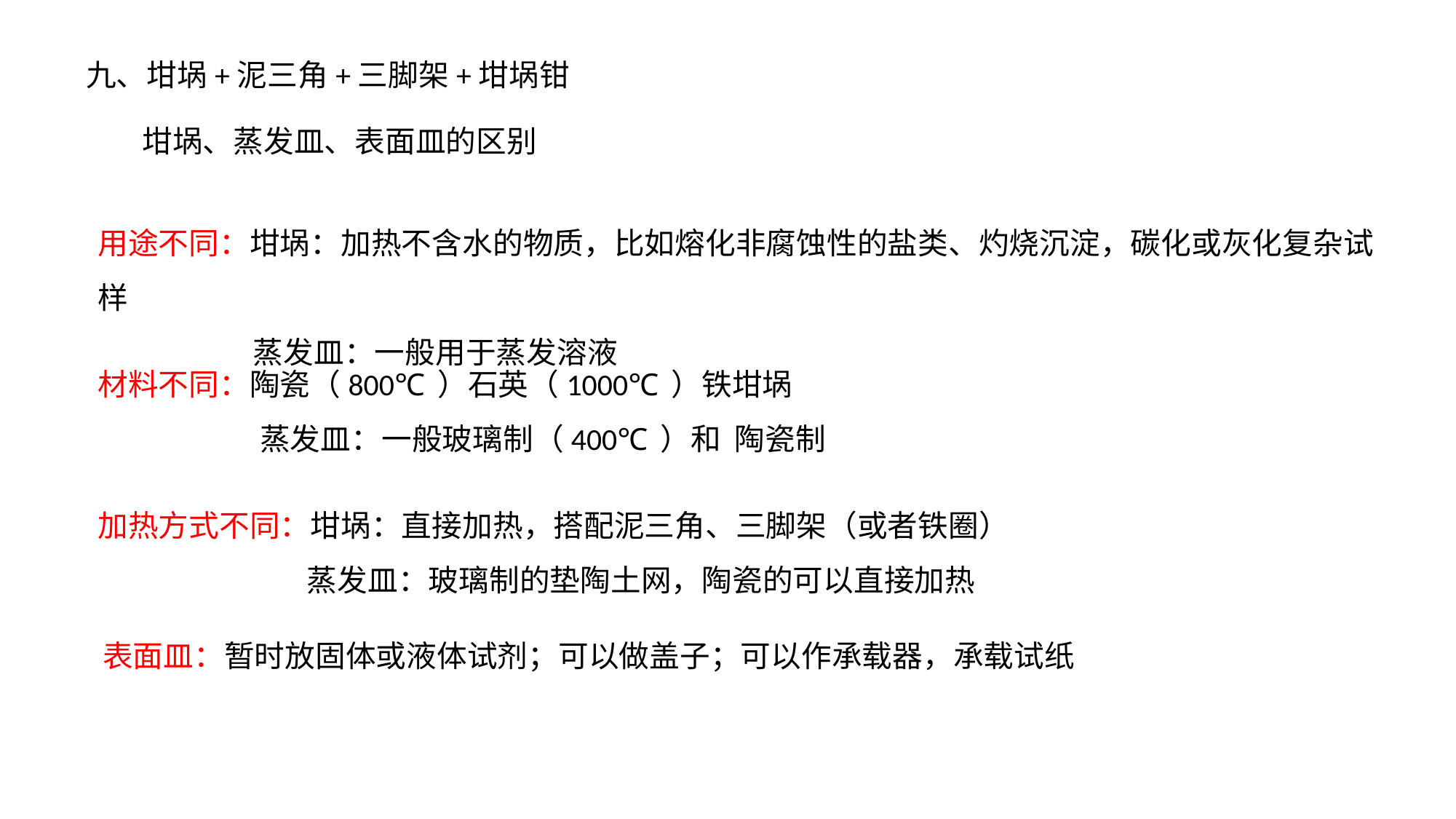

九、坩埚+泥三角+三脚架+坩埚钳
坩埚、蒸发皿、表面皿的区别
用途不同：坩埚：加热不含水的物质，比如熔化非腐蚀性的盐类、灼烧沉淀，碳化或灰化复杂试样
                      蒸发皿：一般用于蒸发溶液
材料不同：陶瓷（800℃）石英（1000℃）铁坩埚
                       蒸发皿：一般玻璃制（400℃）和  陶瓷制
加热方式不同：坩埚：直接加热，搭配泥三角、三脚架（或者铁圈）
                              蒸发皿：玻璃制的垫陶土网，陶瓷的可以直接加热
表面皿：暂时放固体或液体试剂；可以做盖子；可以作承载器，承载试纸